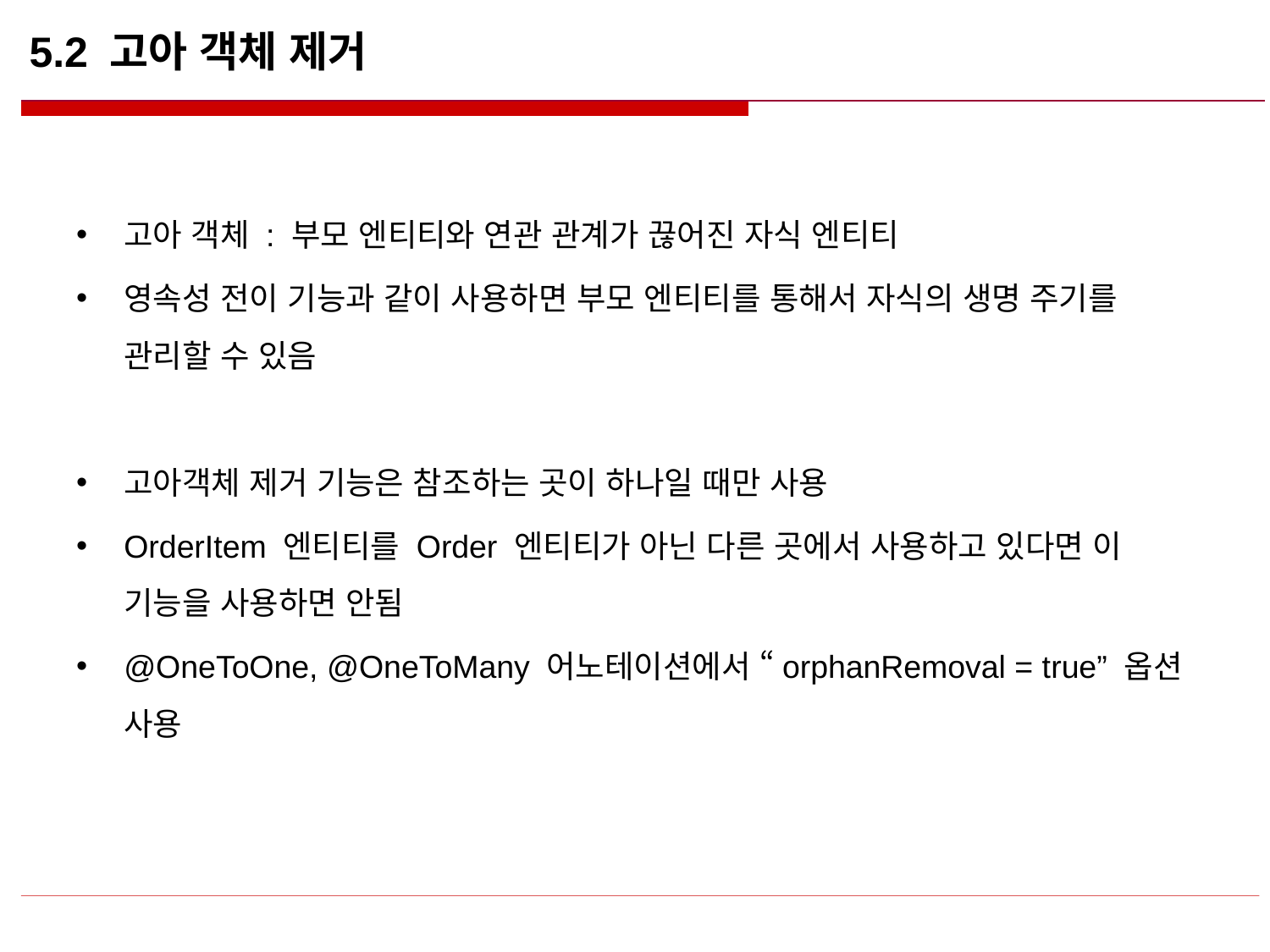

# 5.2 고아 객체 제거
고아 객체 : 부모 엔티티와 연관 관계가 끊어진 자식 엔티티
영속성 전이 기능과 같이 사용하면 부모 엔티티를 통해서 자식의 생명 주기를 관리할 수 있음

고아객체 제거 기능은 참조하는 곳이 하나일 때만 사용
OrderItem 엔티티를 Order 엔티티가 아닌 다른 곳에서 사용하고 있다면 이 기능을 사용하면 안됨
@OneToOne, @OneToMany 어노테이션에서 “orphanRemoval = true” 옵션 사용